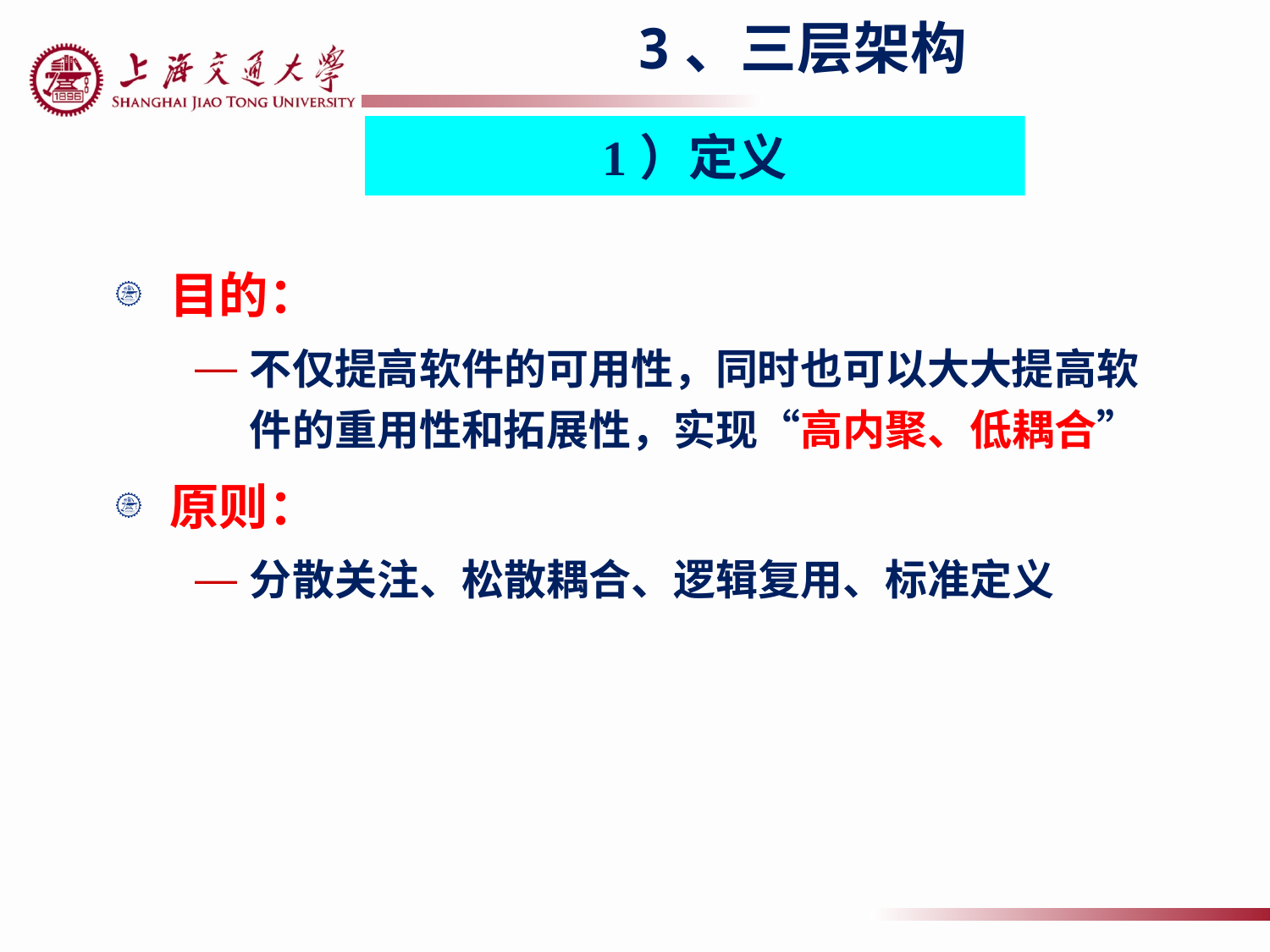

3、三层架构
1）定义
目的：
不仅提高软件的可用性，同时也可以大大提高软件的重用性和拓展性，实现“高内聚、低耦合”
原则：
分散关注、松散耦合、逻辑复用、标准定义